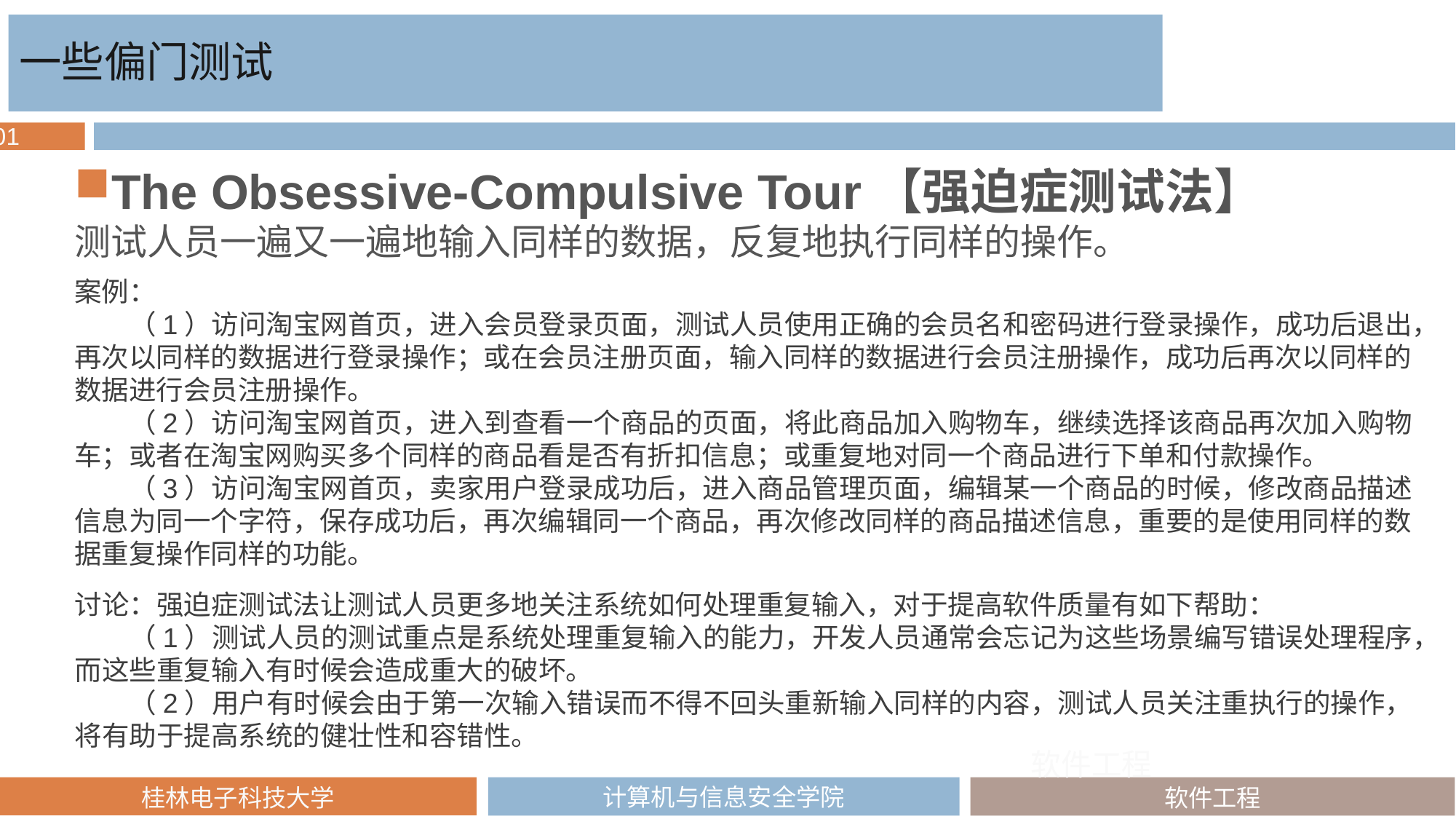

一些偏门测试

The Obsessive-Compulsive Tour【强迫症测试法】
测试人员一遍又一遍地输入同样的数据，反复地执行同样的操作。

案例：
　　（1）访问淘宝网首页，进入会员登录页面，测试人员使用正确的会员名和密码进行登录操作，成功后退出，再次以同样的数据进行登录操作；或在会员注册页面，输入同样的数据进行会员注册操作，成功后再次以同样的数据进行会员注册操作。
　　（2）访问淘宝网首页，进入到查看一个商品的页面，将此商品加入购物车，继续选择该商品再次加入购物车；或者在淘宝网购买多个同样的商品看是否有折扣信息；或重复地对同一个商品进行下单和付款操作。
　　（3）访问淘宝网首页，卖家用户登录成功后，进入商品管理页面，编辑某一个商品的时候，修改商品描述信息为同一个字符，保存成功后，再次编辑同一个商品，再次修改同样的商品描述信息，重要的是使用同样的数据重复操作同样的功能。
讨论：强迫症测试法让测试人员更多地关注系统如何处理重复输入，对于提高软件质量有如下帮助：
　　（1）测试人员的测试重点是系统处理重复输入的能力，开发人员通常会忘记为这些场景编写错误处理程序，而这些重复输入有时候会造成重大的破坏。
　　（2）用户有时候会由于第一次输入错误而不得不回头重新输入同样的内容，测试人员关注重执行的操作，将有助于提高系统的健壮性和容错性。
软件工程